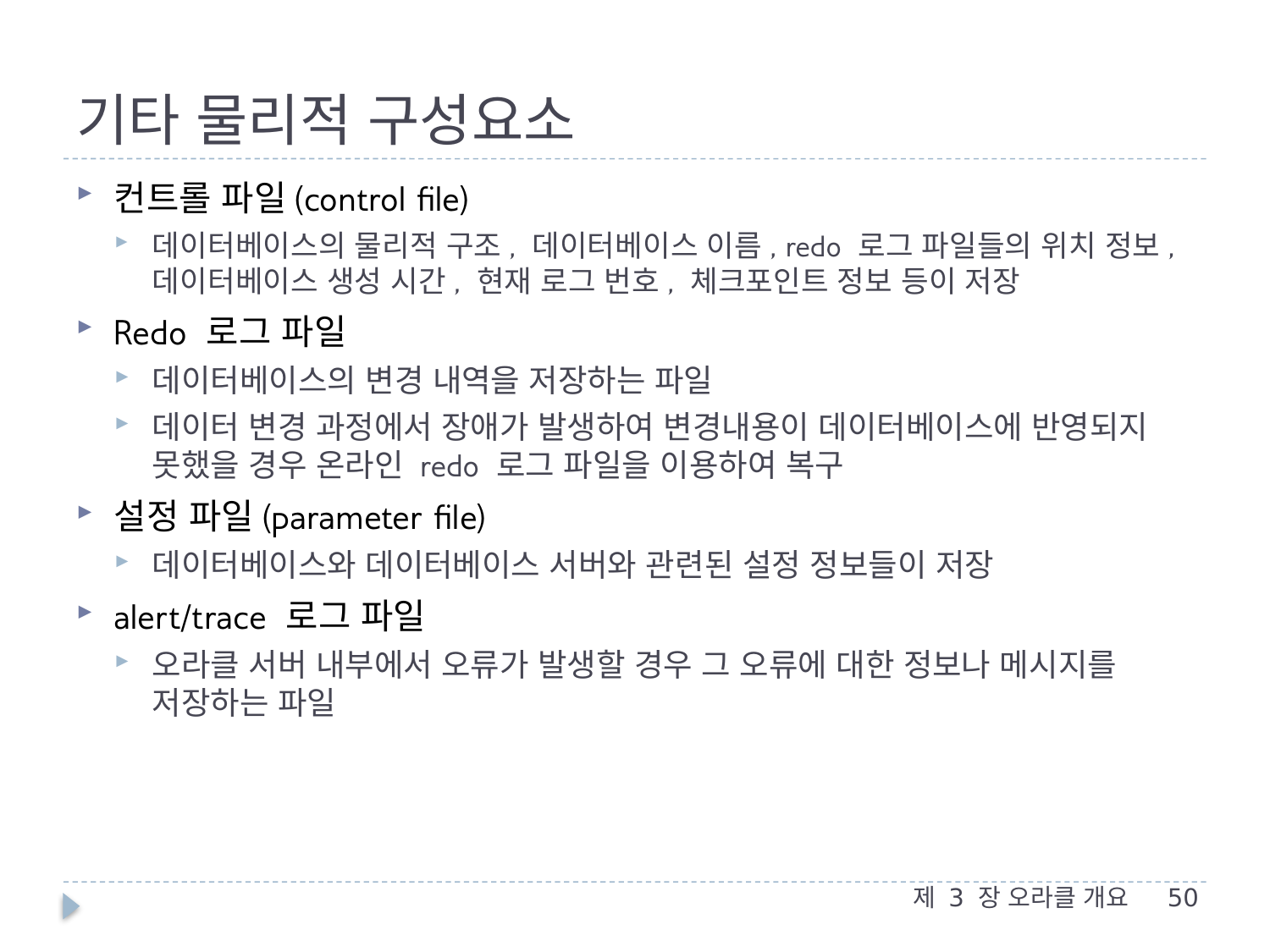

# 기타 물리적 구성요소
컨트롤 파일(control file)
데이터베이스의 물리적 구조, 데이터베이스 이름, redo 로그 파일들의 위치 정보, 데이터베이스 생성 시간, 현재 로그 번호, 체크포인트 정보 등이 저장
Redo 로그 파일
데이터베이스의 변경 내역을 저장하는 파일
데이터 변경 과정에서 장애가 발생하여 변경내용이 데이터베이스에 반영되지 못했을 경우 온라인 redo 로그 파일을 이용하여 복구
설정 파일(parameter file)
데이터베이스와 데이터베이스 서버와 관련된 설정 정보들이 저장
alert/trace 로그 파일
오라클 서버 내부에서 오류가 발생할 경우 그 오류에 대한 정보나 메시지를 저장하는 파일

제 3 장 오라클 개요
50